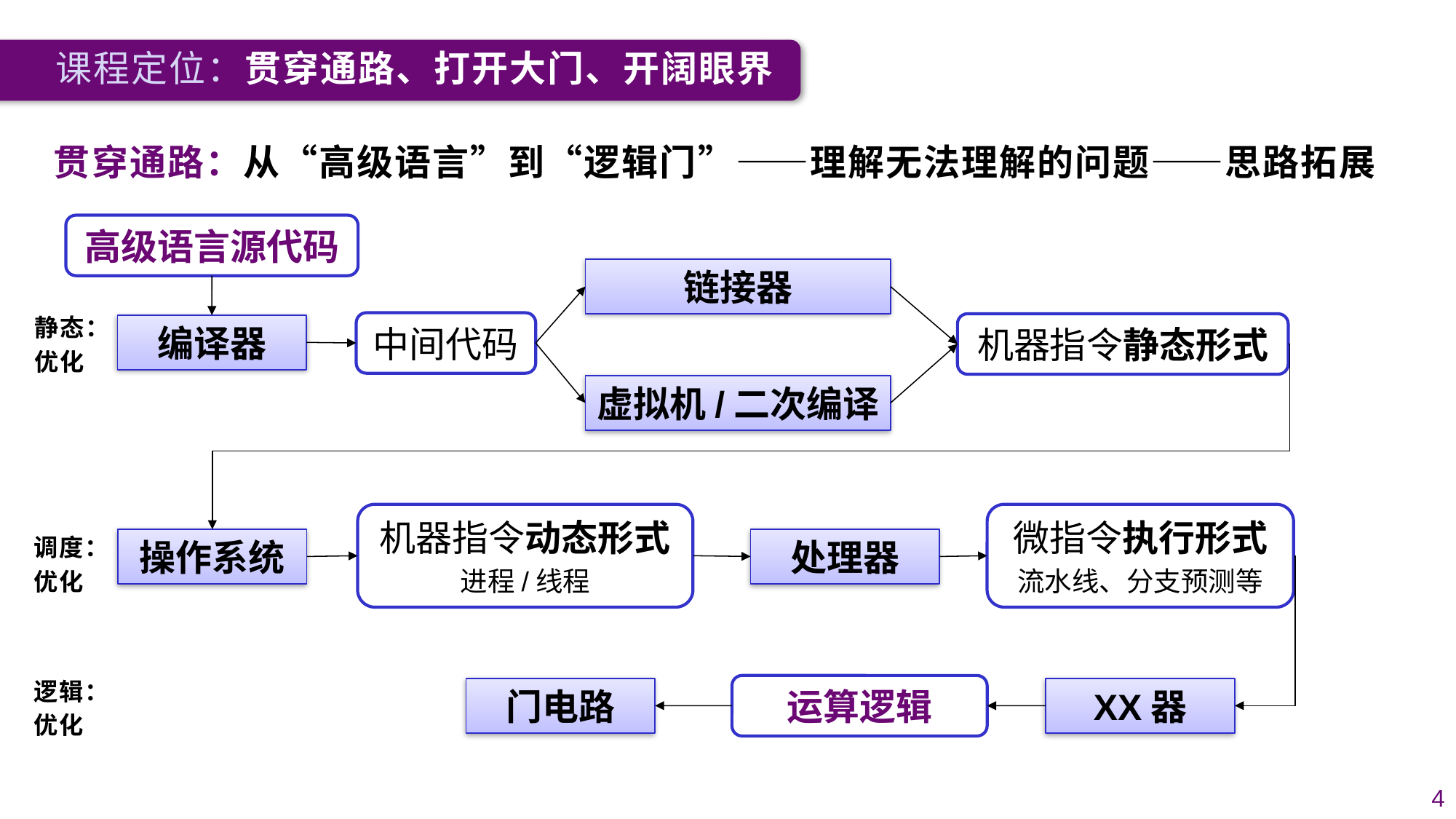

课程定位：贯穿通路、打开大门、开阔眼界
贯穿通路：从“高级语言”到“逻辑门”——理解无法理解的问题——思路拓展
高级语言源代码
链接器
静态：
优化
中间代码
机器指令静态形式
编译器
虚拟机/二次编译
机器指令动态形式
进程/线程
微指令执行形式
流水线、分支预测等
调度：
优化
操作系统
处理器
逻辑：
优化
运算逻辑
XX器
门电路
4